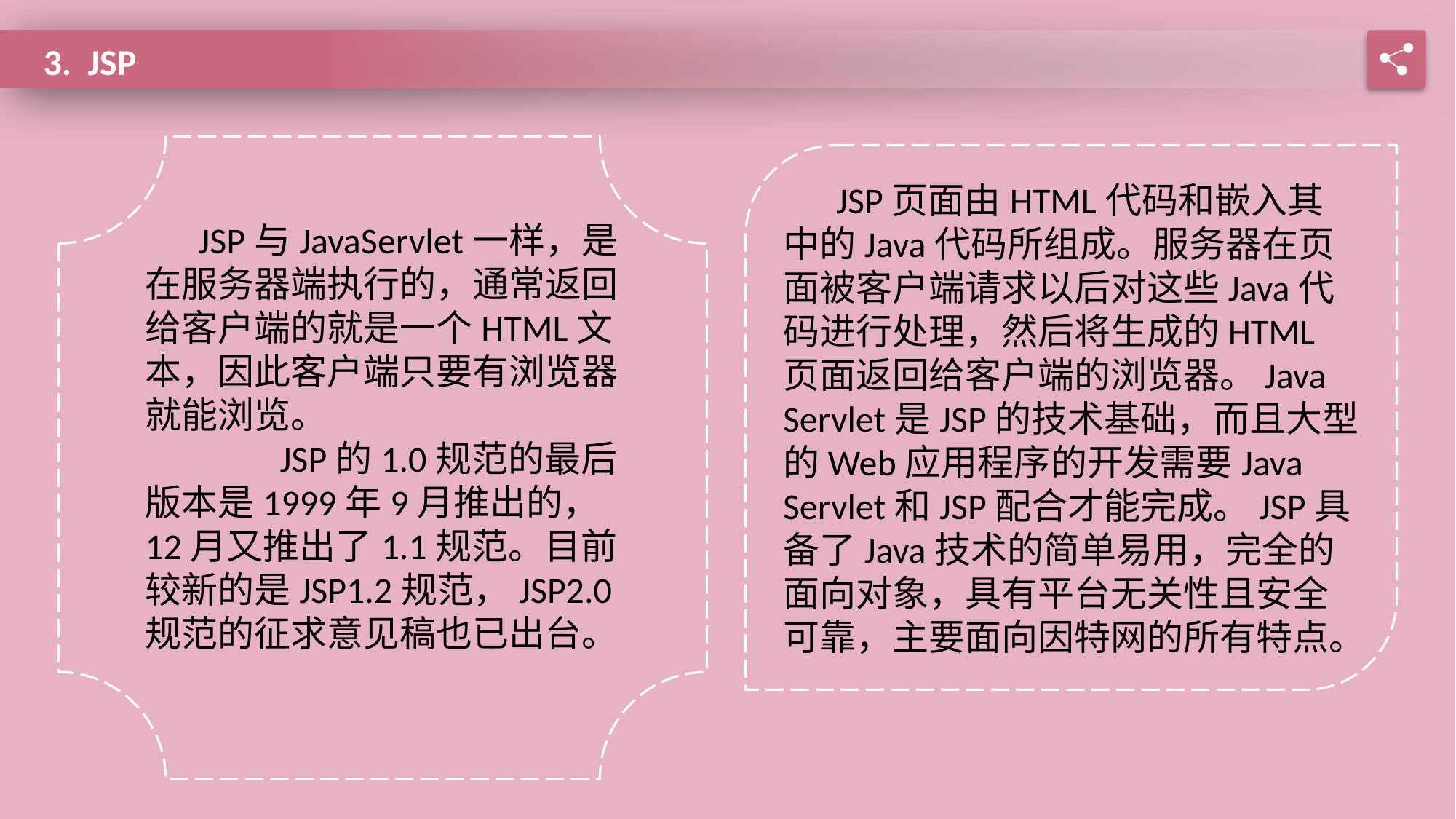

3.  JSP
JSP与JavaServlet一样，是在服务器端执行的，通常返回给客户端的就是一个HTML文本，因此客户端只要有浏览器就能浏览。
　　JSP的1.0规范的最后版本是1999年9月推出的，12月又推出了1.1规范。目前较新的是JSP1.2规范，JSP2.0规范的征求意见稿也已出台。
JSP页面由HTML代码和嵌入其中的Java代码所组成。服务器在页面被客户端请求以后对这些Java代码进行处理，然后将生成的HTML页面返回给客户端的浏览器。Java Servlet是JSP的技术基础，而且大型的Web应用程序的开发需要Java Servlet和JSP配合才能完成。JSP具备了Java技术的简单易用，完全的面向对象，具有平台无关性且安全可靠，主要面向因特网的所有特点。